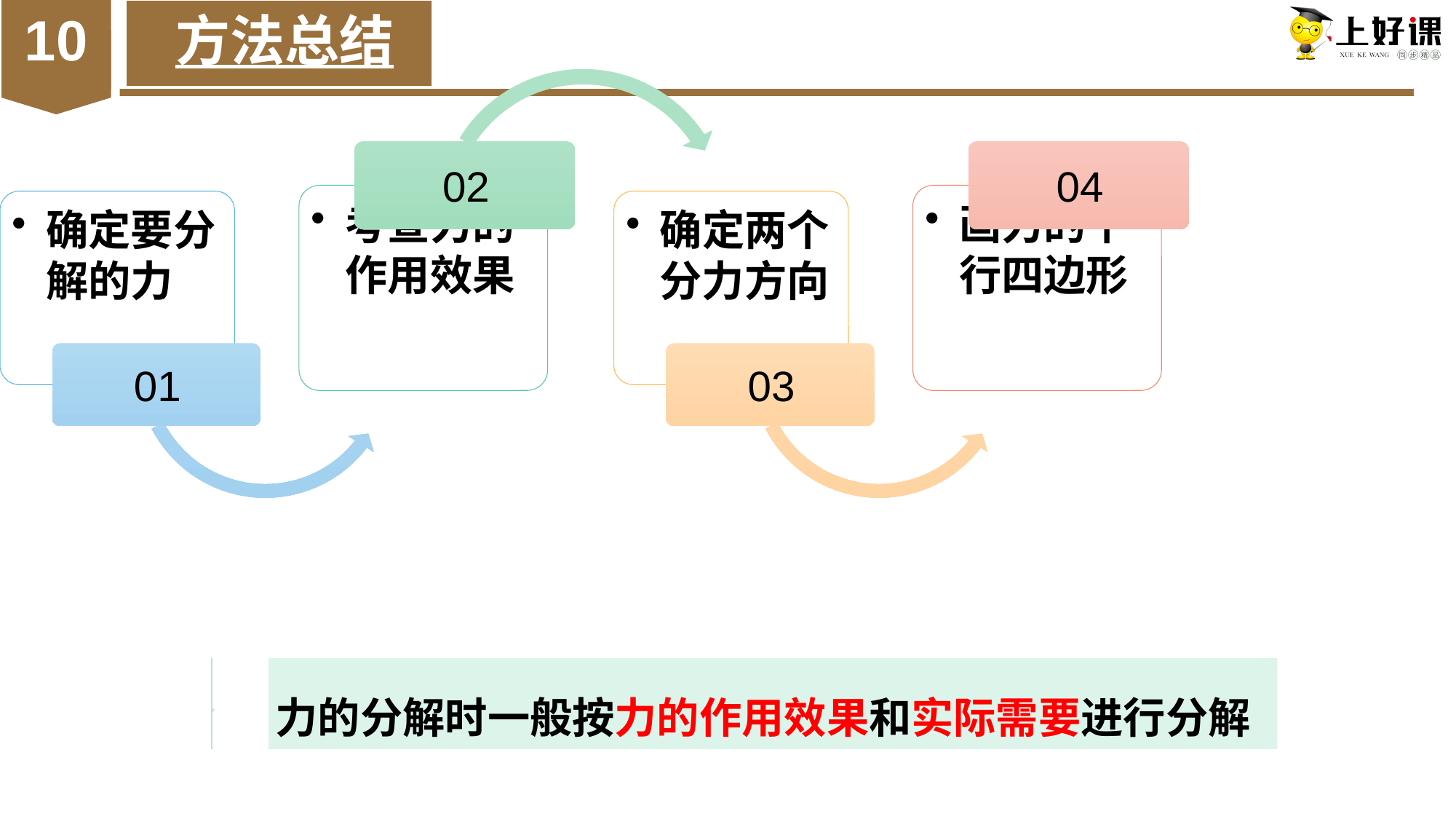

10
方法总结

确定要分解的力

01
考查力的作用效果

02
确定两个分力方向

03
画力的平行四边形

04

力的分解时一般按力的作用效果和实际需要进行分解